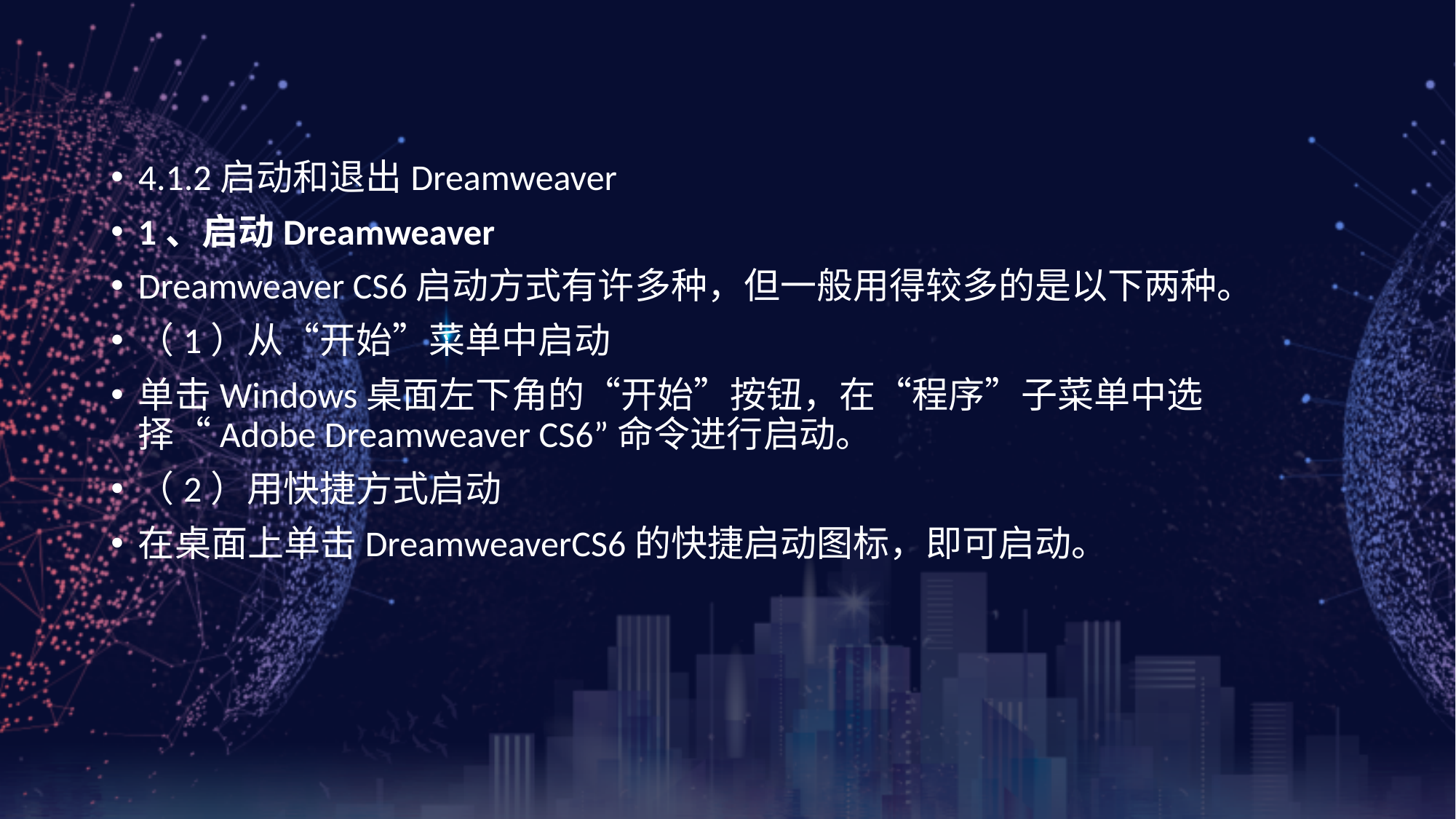

4.1.2启动和退出Dreamweaver
1、启动Dreamweaver
Dreamweaver CS6启动方式有许多种，但一般用得较多的是以下两种。
（1）从“开始”菜单中启动
单击Windows桌面左下角的“开始”按钮，在“程序”子菜单中选择“Adobe Dreamweaver CS6”命令进行启动。
（2）用快捷方式启动
在桌面上单击DreamweaverCS6的快捷启动图标，即可启动。